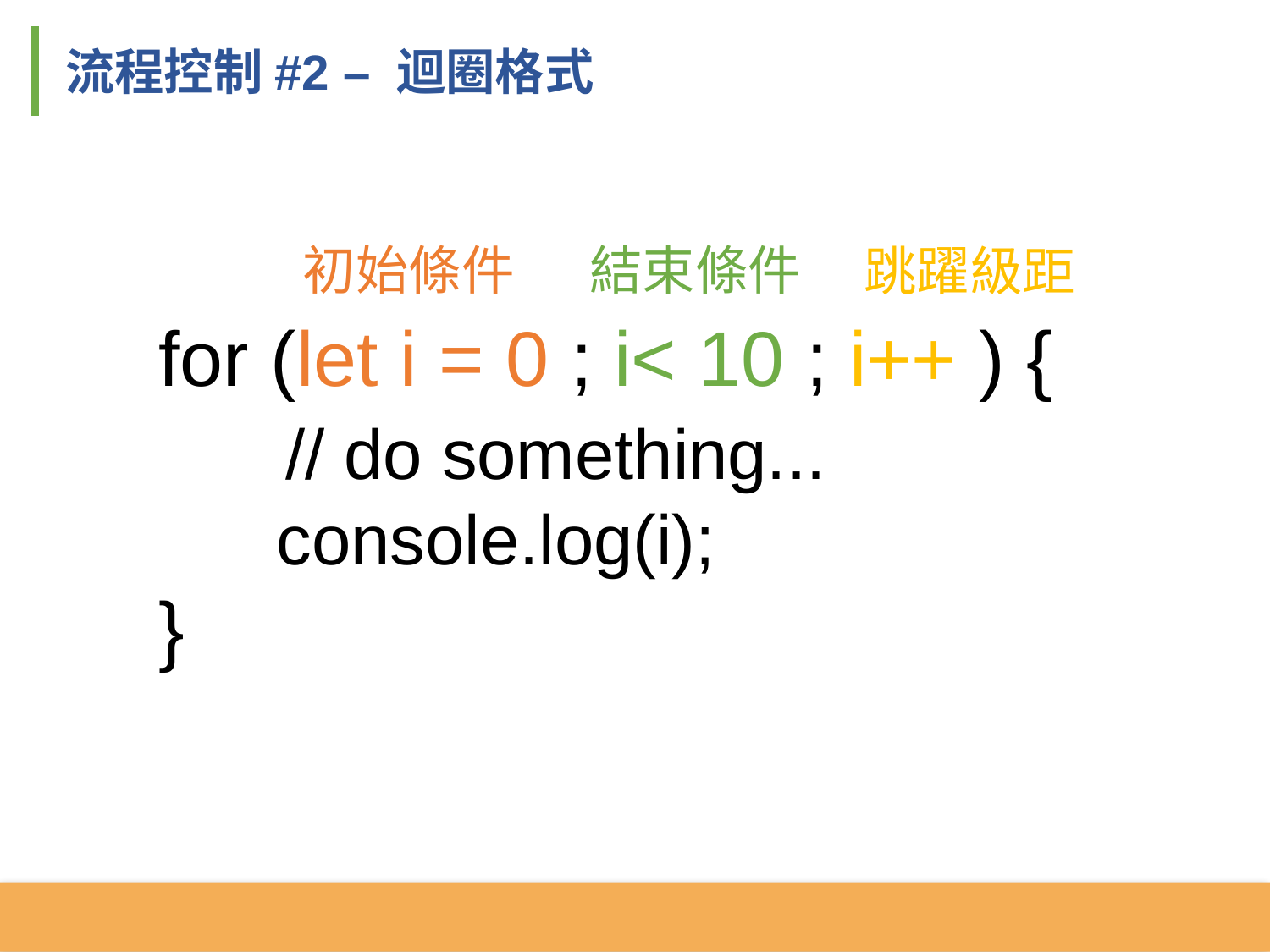

流程控制#2 – 迴圈格式
初始條件
結束條件
跳躍級距
for (let i = 0 ; i< 10 ; i++ ) {
	// do something...
      console.log(i);
}